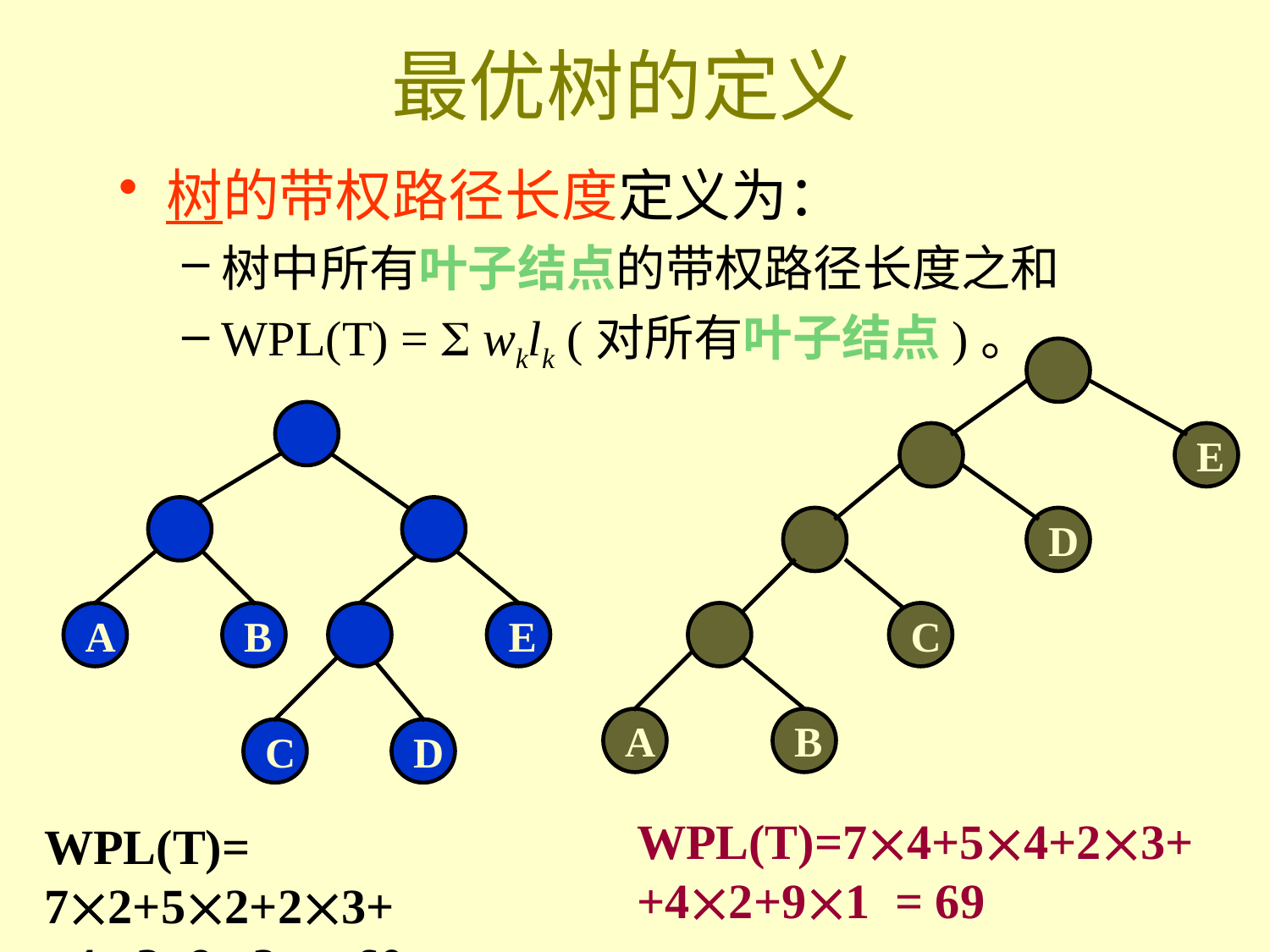

# 最优树的定义
树的带权路径长度定义为：
树中所有叶子结点的带权路径长度之和
WPL(T) = Σ wklk (对所有叶子结点)。

E

D

C

A
B
9
4
2
5
7

A
B

E

C
D
5
9
7
4
2
WPL(T)=7×4+5×4+2×3+
+4×2+9×1  = 69
WPL(T)= 7×2+5×2+2×3+
+4×3+9×2  =  60
71